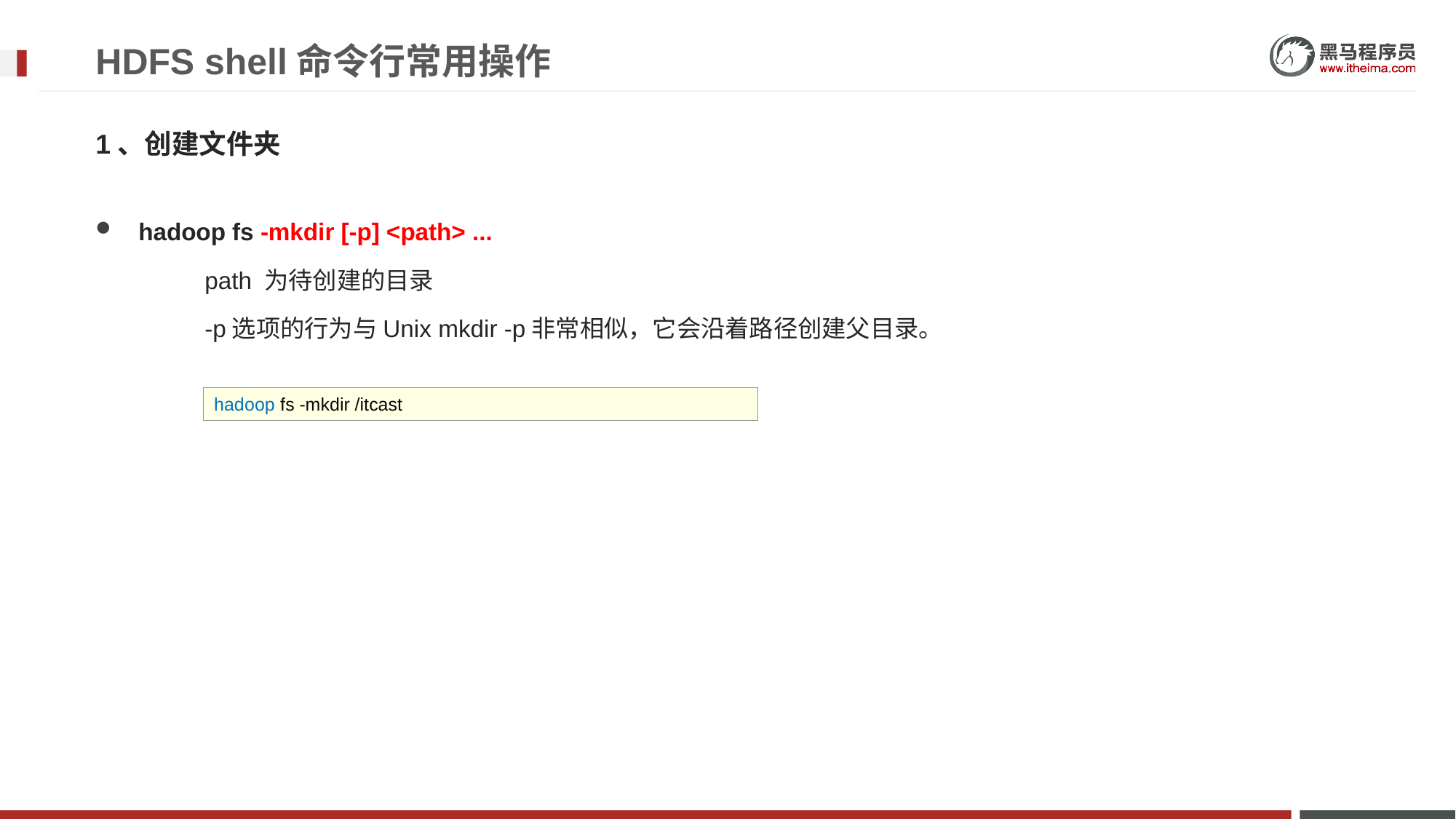

# HDFS shell命令行常用操作
1、创建文件夹
hadoop fs -mkdir [-p] <path> ...
	path 为待创建的目录
	-p选项的行为与Unix mkdir -p非常相似，它会沿着路径创建父目录。

hadoop fs -mkdir /itcast